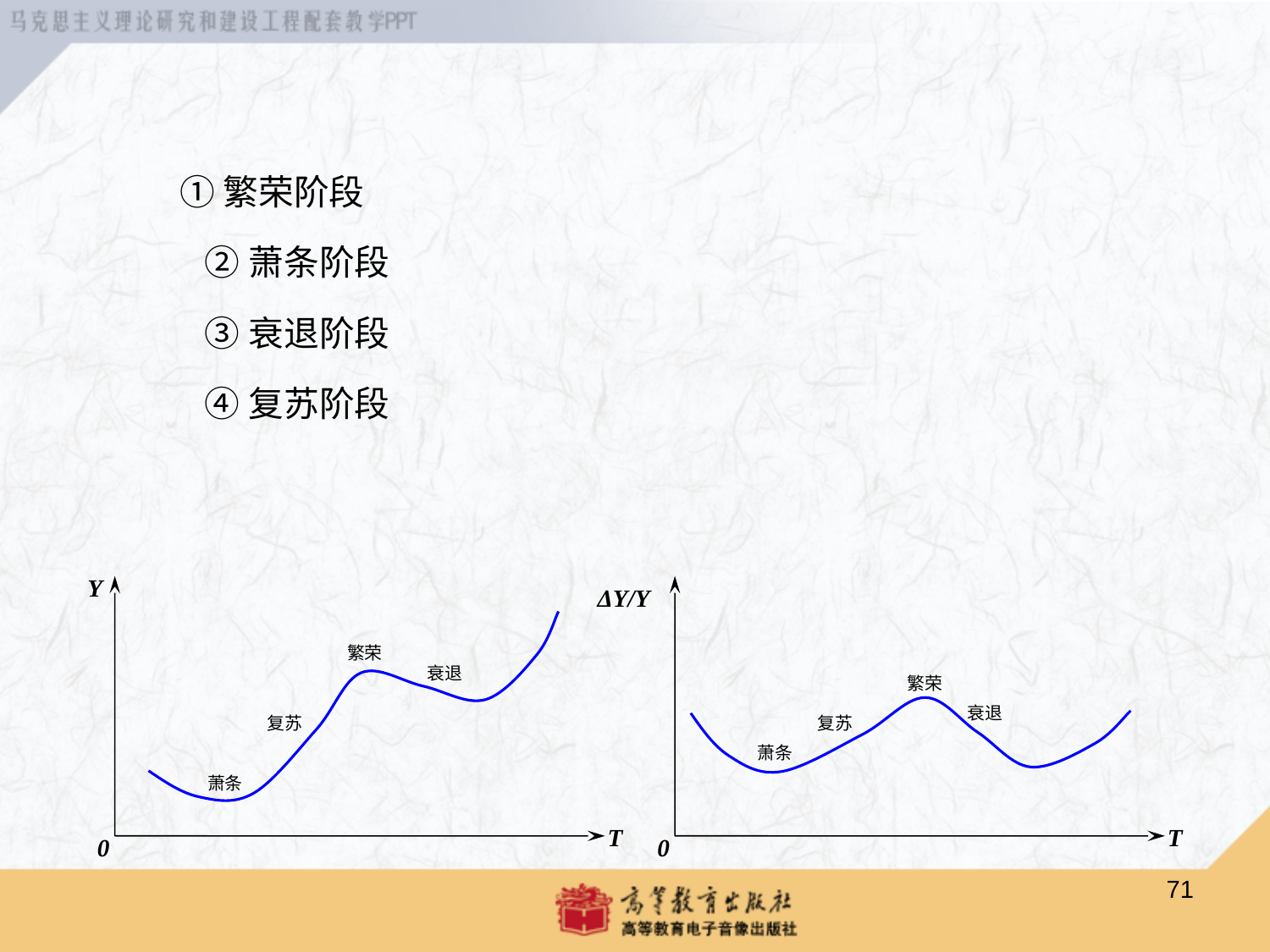

①繁荣阶段
②萧条阶段
③衰退阶段
④复苏阶段

Y

ΔY/Y

繁荣

衰退
繁荣
衰退
复苏
复苏
萧条
萧条
T
T
0
0

71